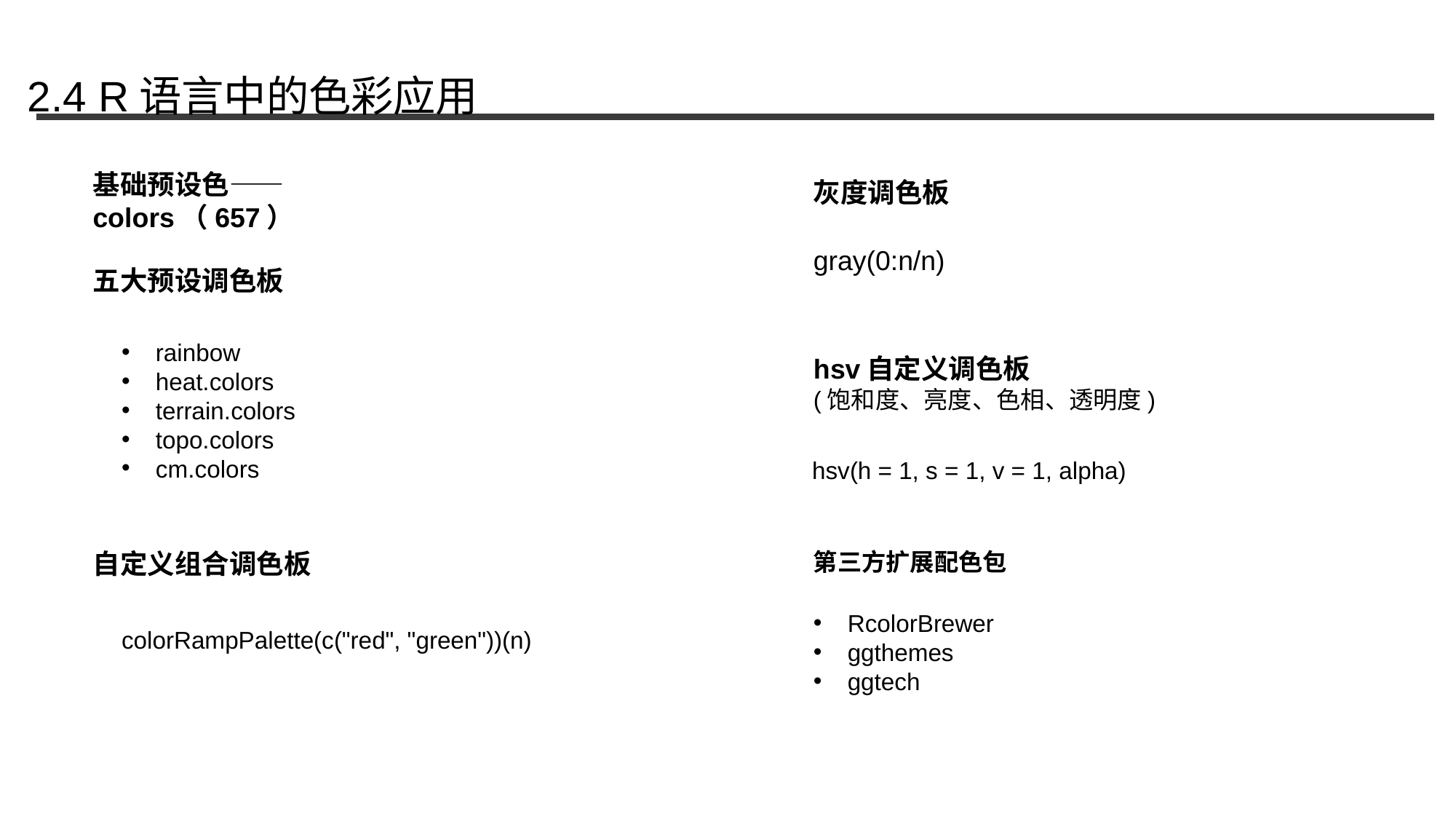

2.4 R语言中的色彩应用
基础预设色——colors（657）
灰度调色板
gray(0:n/n)
五大预设调色板
rainbow
heat.colors
terrain.colors
topo.colors
cm.colors
hsv自定义调色板
(饱和度、亮度、色相、透明度)
hsv(h = 1, s = 1, v = 1, alpha)
自定义组合调色板
第三方扩展配色包
RcolorBrewer
ggthemes
ggtech
colorRampPalette(c("red", "green"))(n)